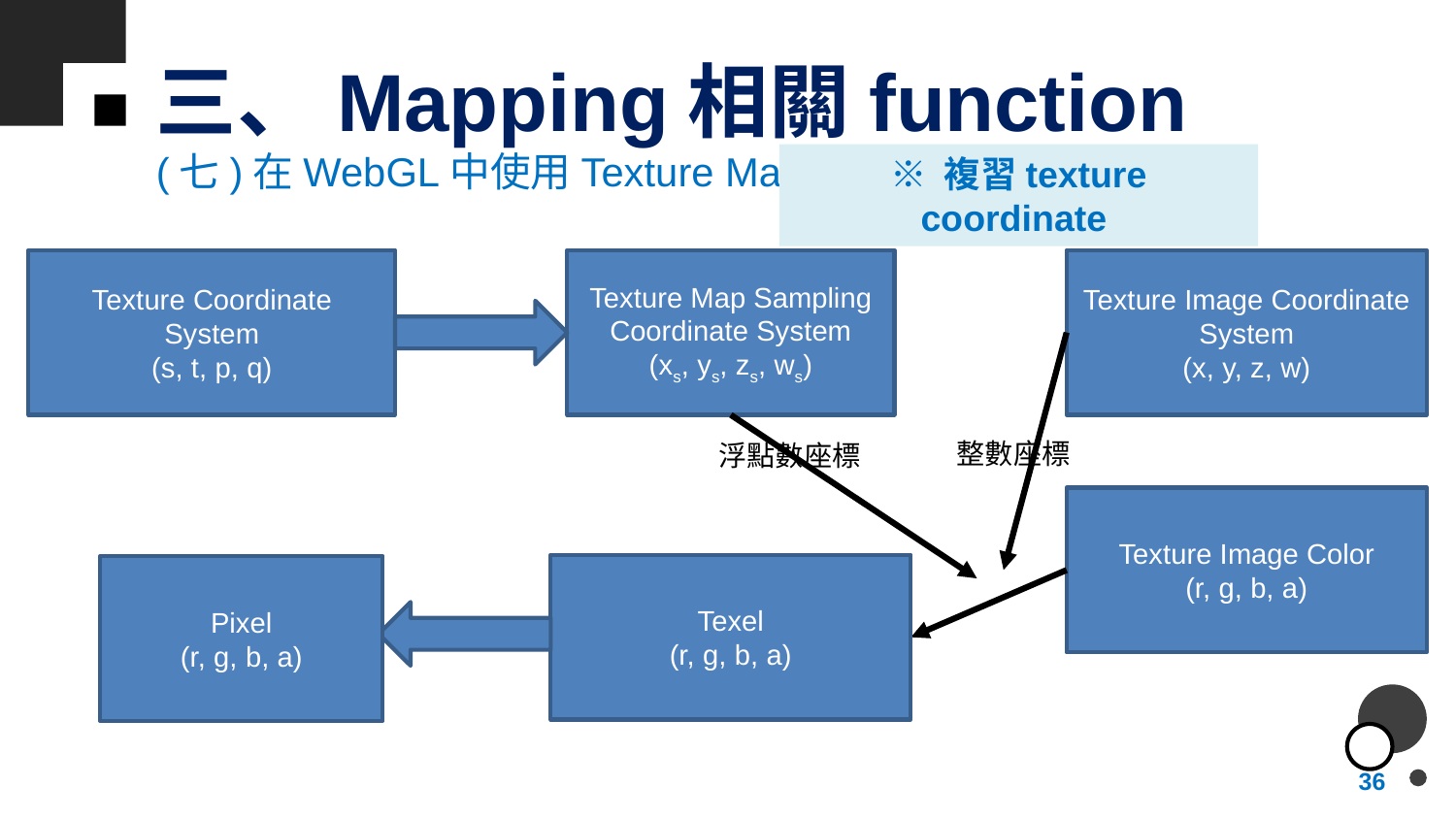

# 三、Mapping相關function
(七)在WebGL中使用Texture Map
※ 複習texture coordinate
Texture Coordinate System
(s, t, p, q)
Texture Map Sampling Coordinate System
(xs, ys, zs, ws)
Texture Image Coordinate System
(x, y, z, w)

整數座標
浮點數座標
Texture Image Color
(r, g, b, a)
Texel
(r, g, b, a)
Pixel
(r, g, b, a)

36